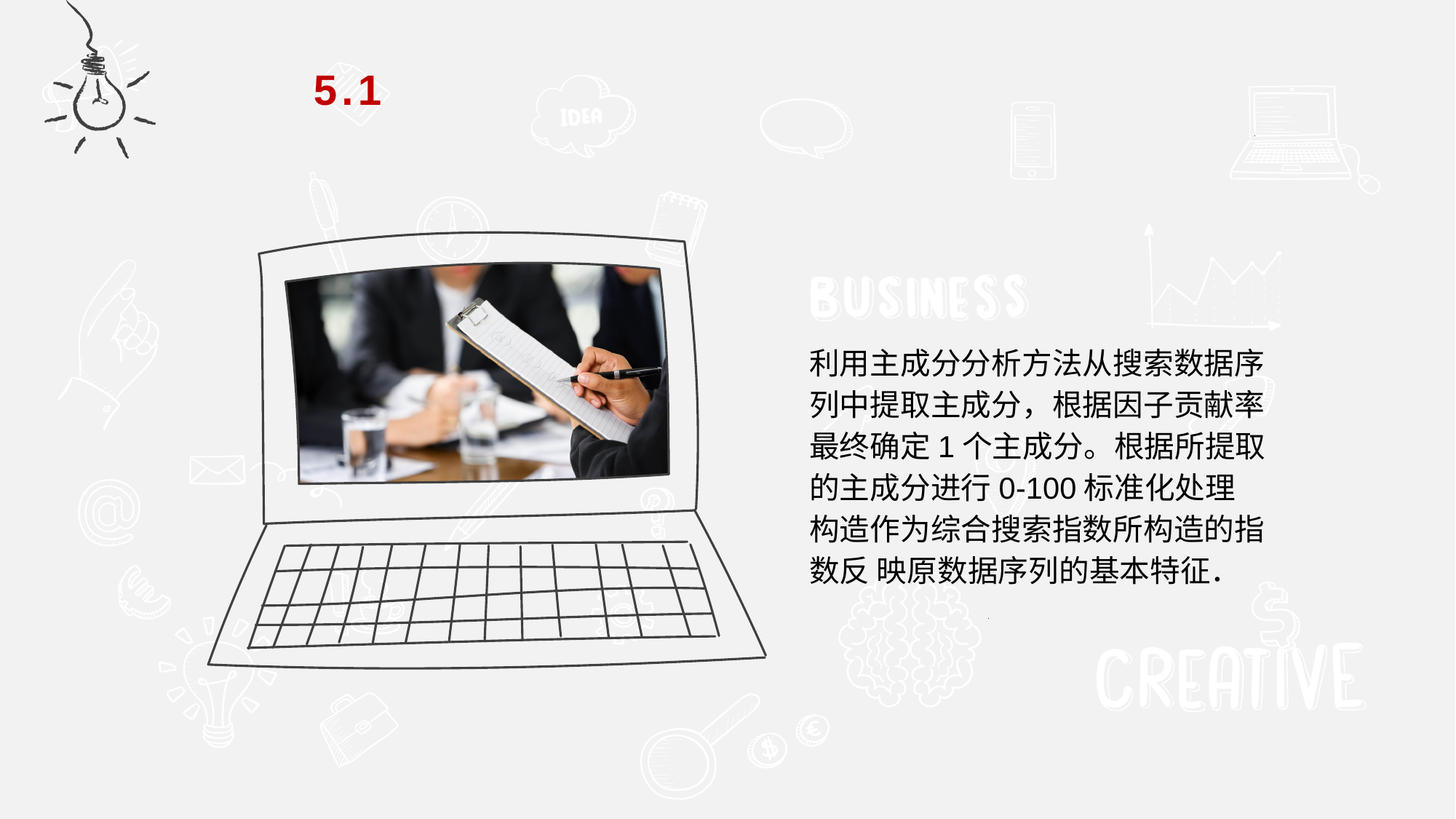

5.1

利用主成分分析方法从搜索数据序列中提取主成分，根据因子贡献率最终确定1个主成分。根据所提取的主成分进行0-100标准化处理构造作为综合搜索指数所构造的指数反 映原数据序列的基本特征．